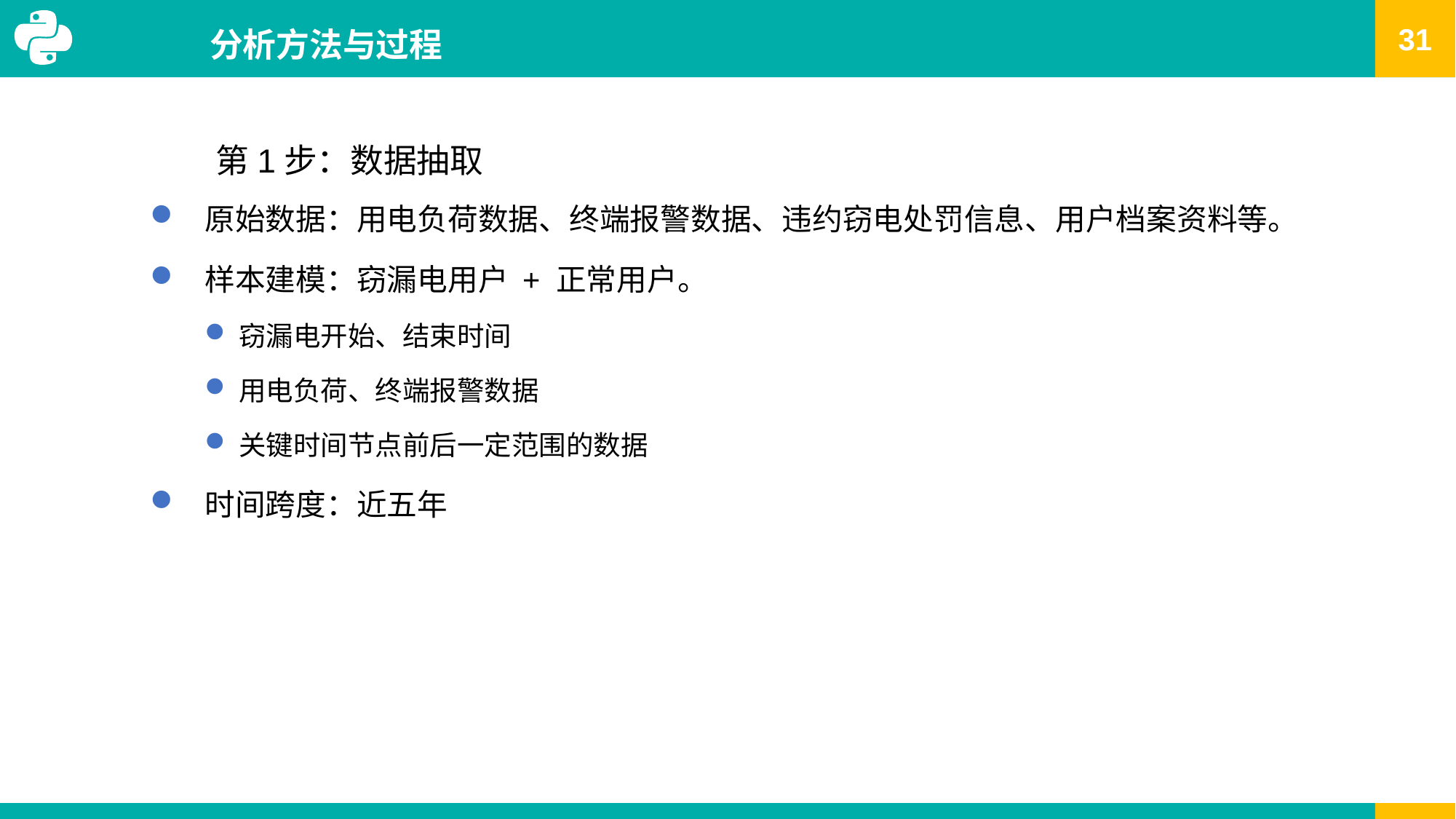

# 分析方法与过程

第1步：数据抽取
原始数据：用电负荷数据、终端报警数据、违约窃电处罚信息、用户档案资料等。
样本建模：窃漏电用户 + 正常用户。
窃漏电开始、结束时间
用电负荷、终端报警数据
关键时间节点前后一定范围的数据
时间跨度：近五年